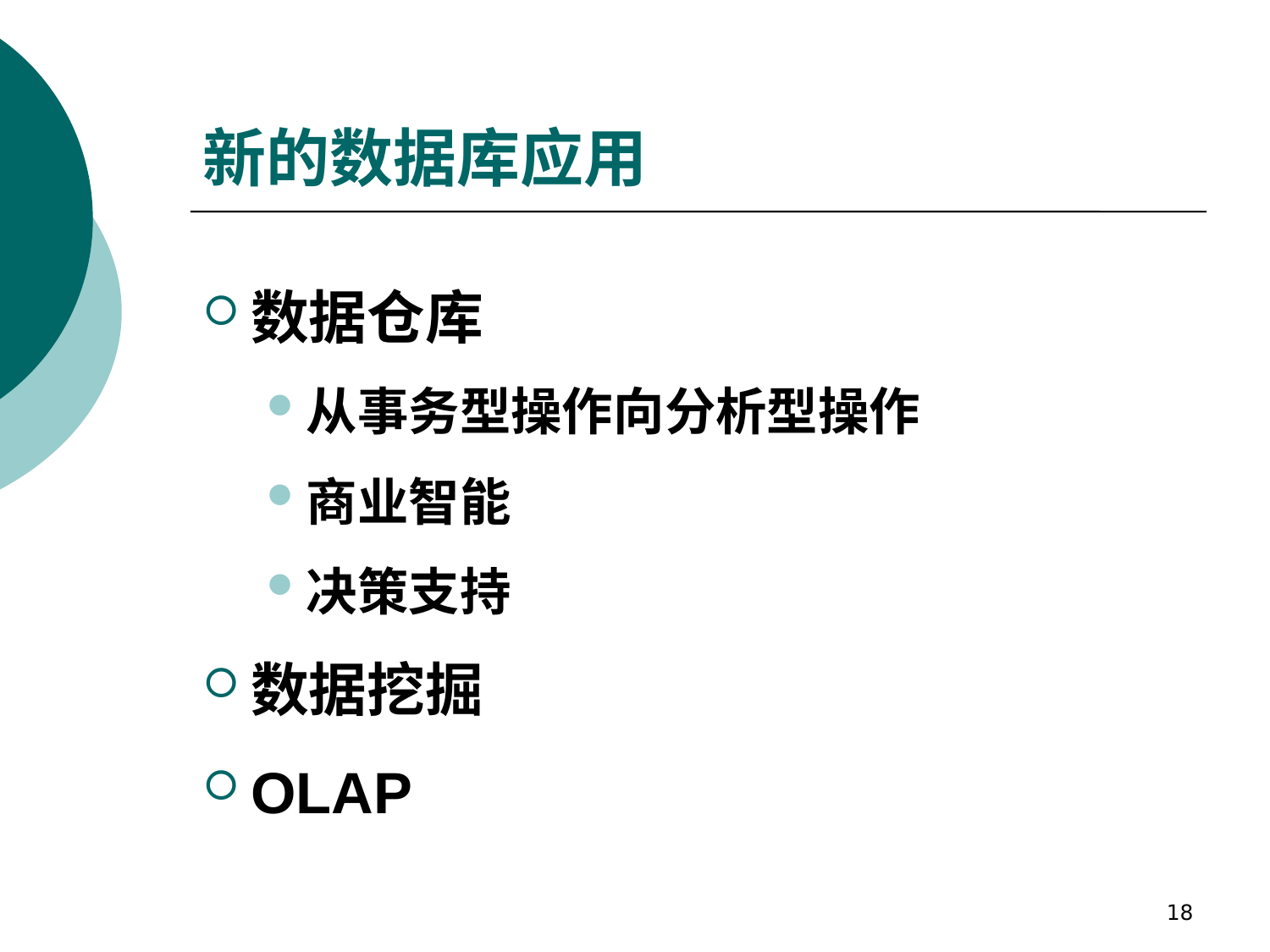

# 新的数据库应用
数据仓库
从事务型操作向分析型操作
商业智能
决策支持
数据挖掘
OLAP
18